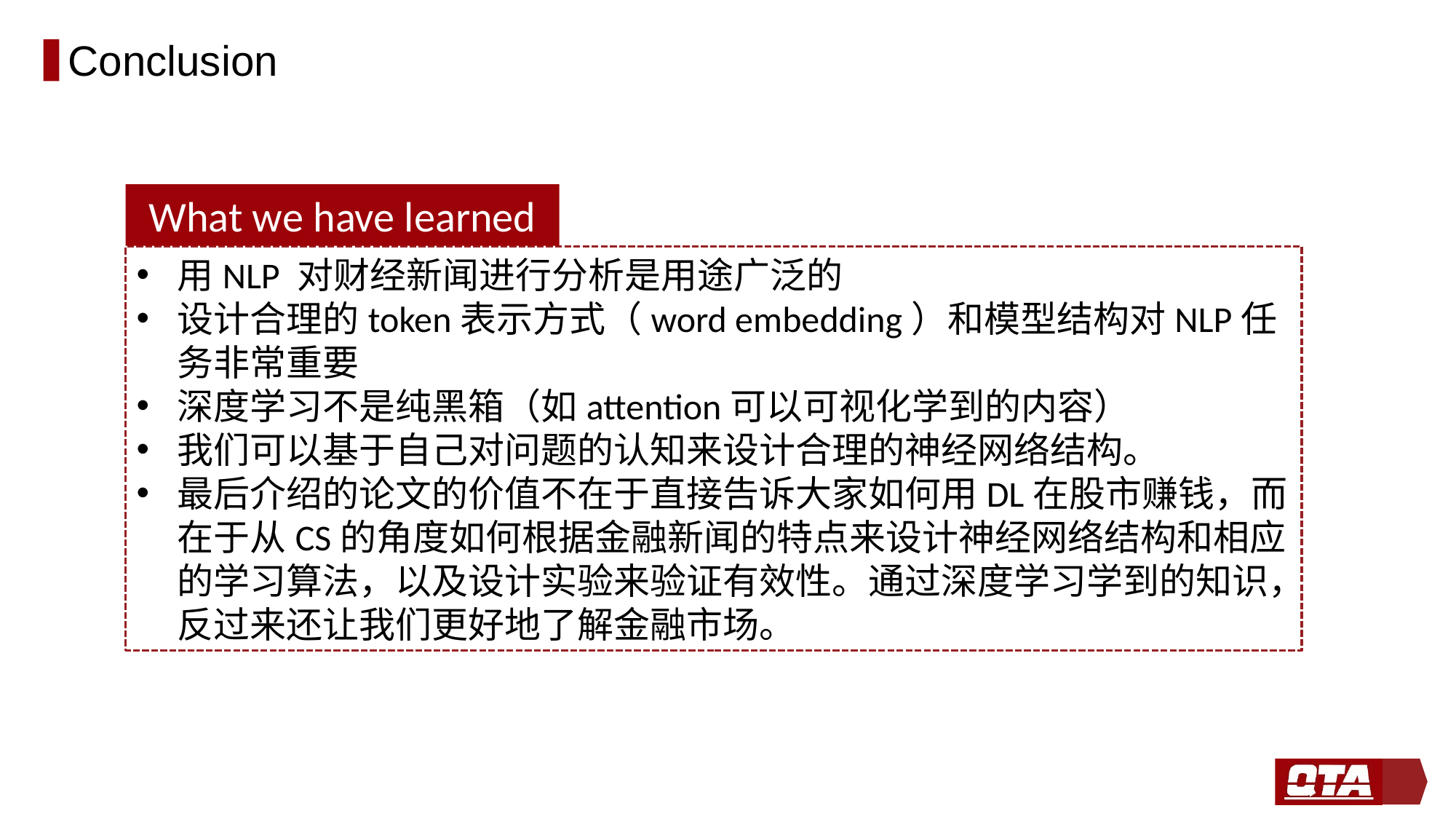

# Conclusion
What we have learned
用NLP 对财经新闻进行分析是用途广泛的
设计合理的token表示方式（word embedding）和模型结构对NLP任务非常重要
深度学习不是纯黑箱（如attention可以可视化学到的内容）
我们可以基于自己对问题的认知来设计合理的神经网络结构。
最后介绍的论文的价值不在于直接告诉大家如何用DL在股市赚钱，而在于从CS的角度如何根据金融新闻的特点来设计神经网络结构和相应的学习算法，以及设计实验来验证有效性。通过深度学习学到的知识，反过来还让我们更好地了解金融市场。